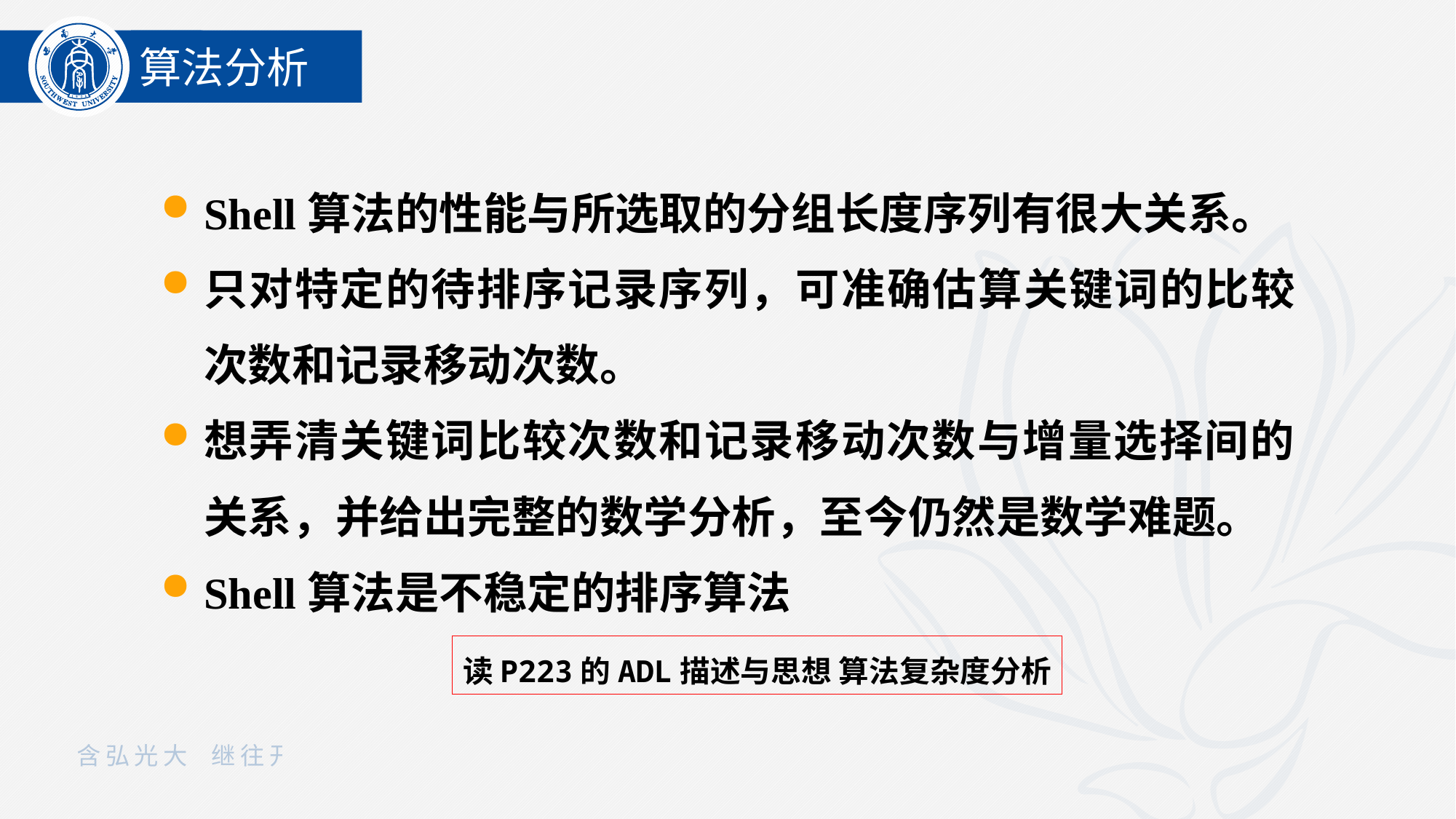

算法分析
Shell算法的性能与所选取的分组长度序列有很大关系。
只对特定的待排序记录序列，可准确估算关键词的比较次数和记录移动次数。
想弄清关键词比较次数和记录移动次数与增量选择间的关系，并给出完整的数学分析，至今仍然是数学难题。
Shell算法是不稳定的排序算法
读P223的ADL描述与思想 算法复杂度分析